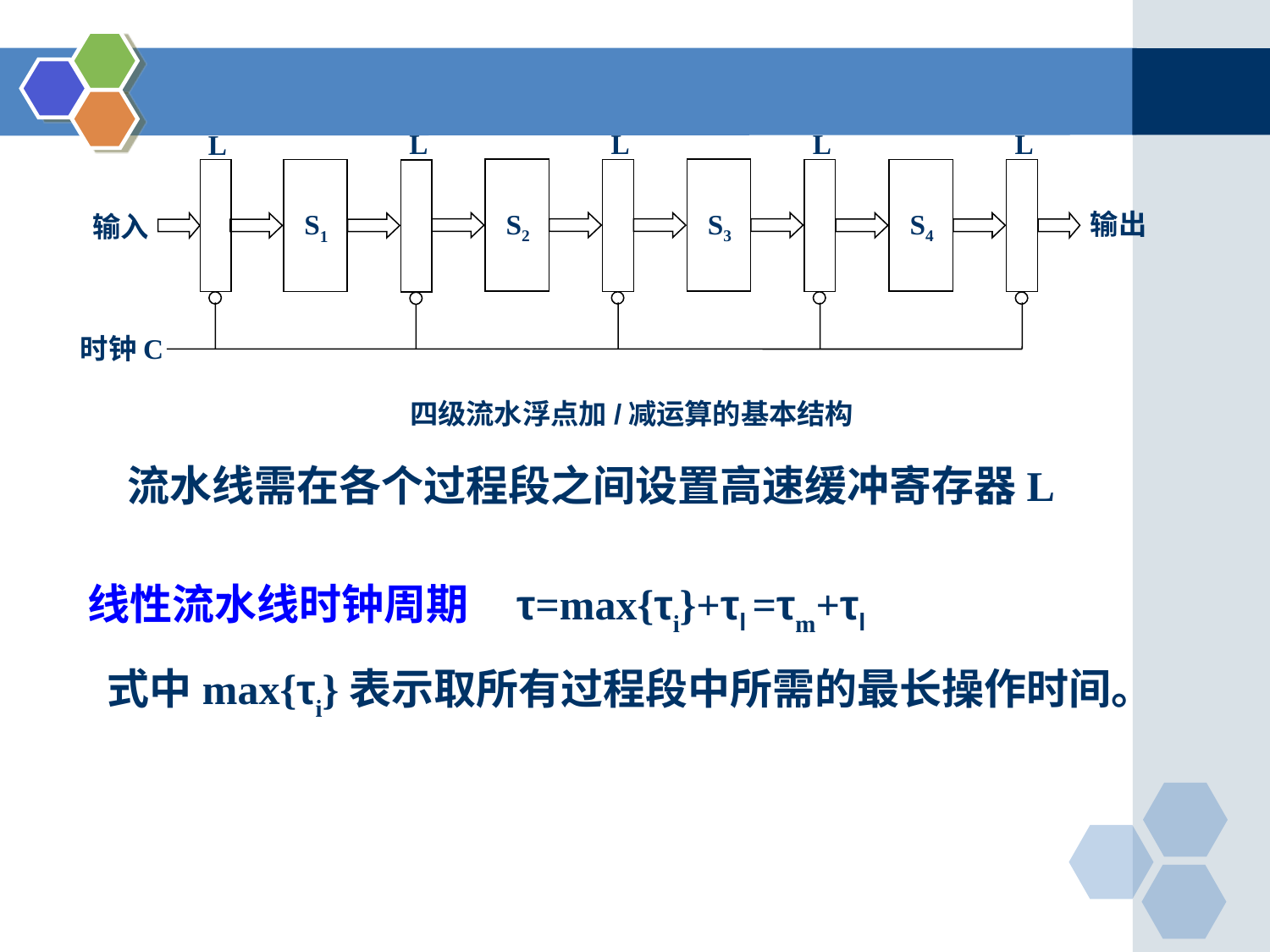

L

S2

L

S3

L
L

S1

L

S4
输出
输入

时钟C

四级流水浮点加/减运算的基本结构
流水线需在各个过程段之间设置高速缓冲寄存器L
线性流水线时钟周期    τ=max{τi}+τl =τm+τl
式中max{τi}表示取所有过程段中所需的最长操作时间。